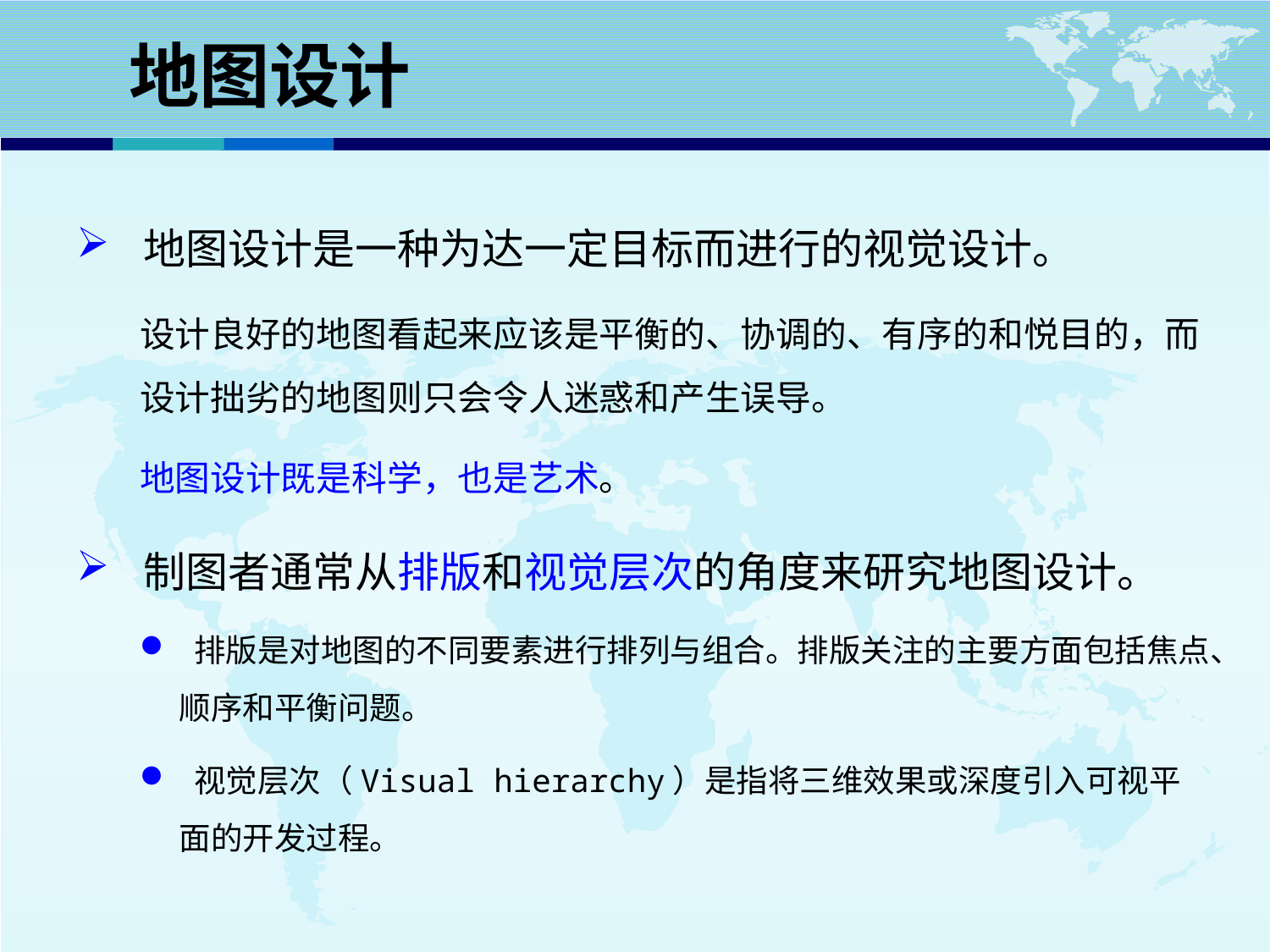

# 地图设计
 地图设计是一种为达一定目标而进行的视觉设计。
设计良好的地图看起来应该是平衡的、协调的、有序的和悦目的，而设计拙劣的地图则只会令人迷惑和产生误导。
地图设计既是科学，也是艺术。
 制图者通常从排版和视觉层次的角度来研究地图设计。
 排版是对地图的不同要素进行排列与组合。排版关注的主要方面包括焦点、顺序和平衡问题。
 视觉层次（Visual hierarchy）是指将三维效果或深度引入可视平面的开发过程。